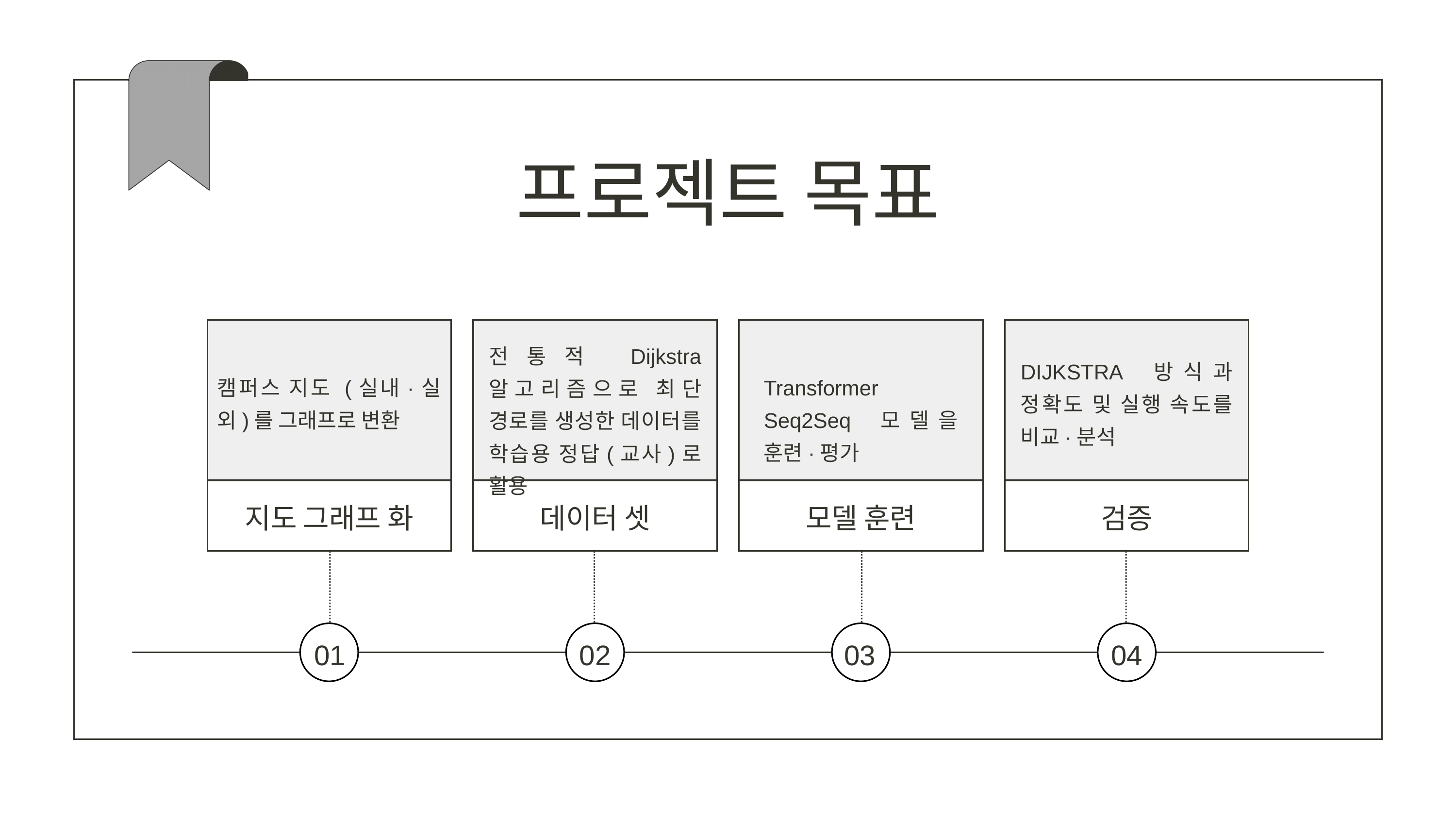

프로젝트 목표

전통적 Dijkstra 알고리즘으로 최단 경로를 생성한 데이터를 학습용 정답(교사)로 활용
DIJKSTRA 방식과 정확도 및 실행 속도를 비교·분석
캠퍼스 지도 (실내·실외)를 그래프로 변환
Transformer Seq2Seq 모델을 훈련·평가

지도 그래프 화
데이터 셋
모델 훈련
검증

01
02
03
04